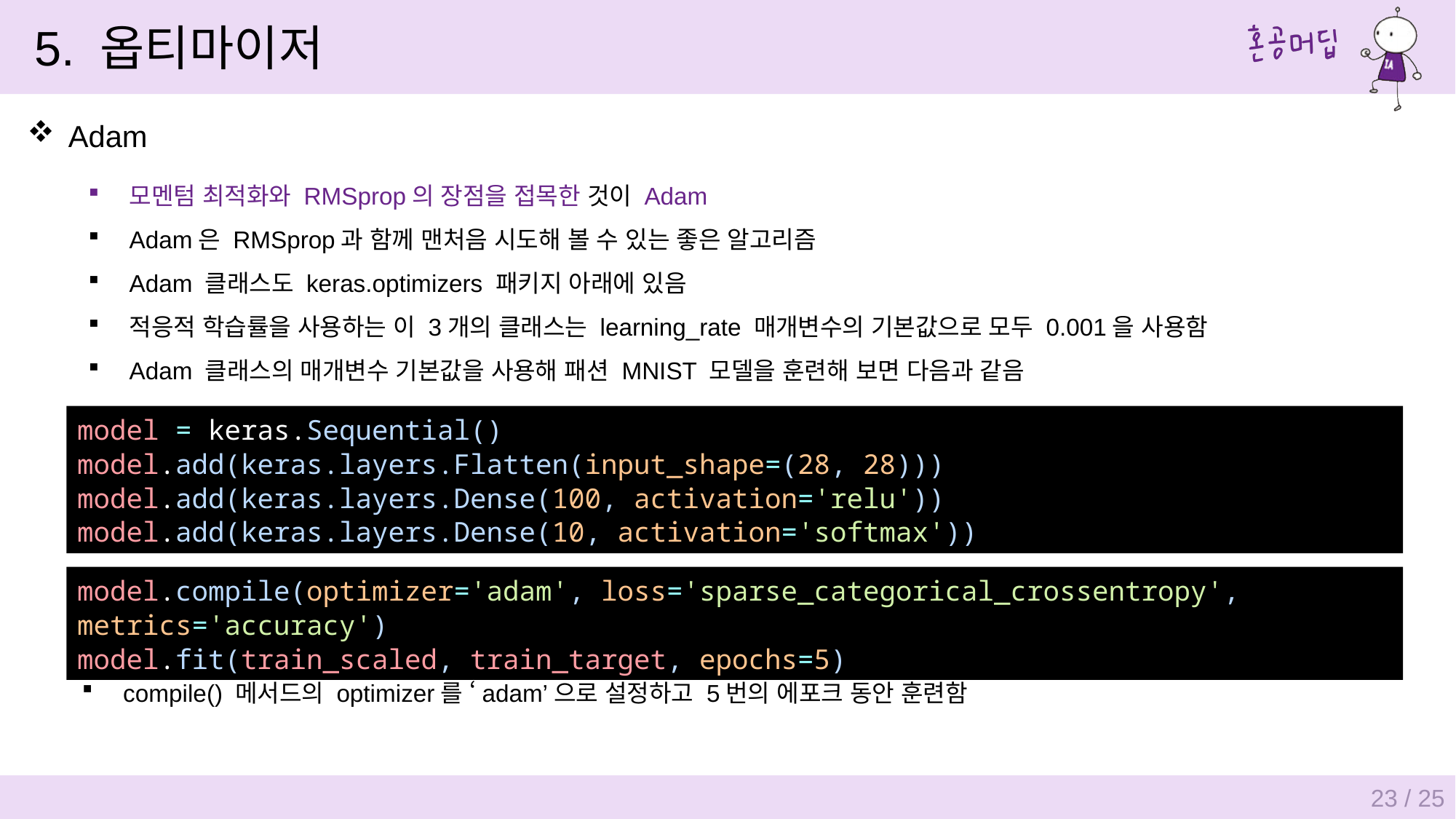

5. 옵티마이저
Adam
모멘텀 최적화와 RMSprop의 장점을 접목한 것이 Adam
Adam은 RMSprop과 함께 맨처음 시도해 볼 수 있는 좋은 알고리즘
Adam 클래스도 keras.optimizers 패키지 아래에 있음
적응적 학습률을 사용하는 이 3개의 클래스는 learning_rate 매개변수의 기본값으로 모두 0.001을 사용함
Adam 클래스의 매개변수 기본값을 사용해 패션 MNIST 모델을 훈련해 보면 다음과 같음
model = keras.Sequential()
model.add(keras.layers.Flatten(input_shape=(28, 28)))
model.add(keras.layers.Dense(100, activation='relu'))
model.add(keras.layers.Dense(10, activation='softmax'))
model.compile(optimizer='adam', loss='sparse_categorical_crossentropy', metrics='accuracy')
model.fit(train_scaled, train_target, epochs=5)
compile() 메서드의 optimizer를 ‘adam’으로 설정하고 5번의 에포크 동안 훈련함
23 / 25